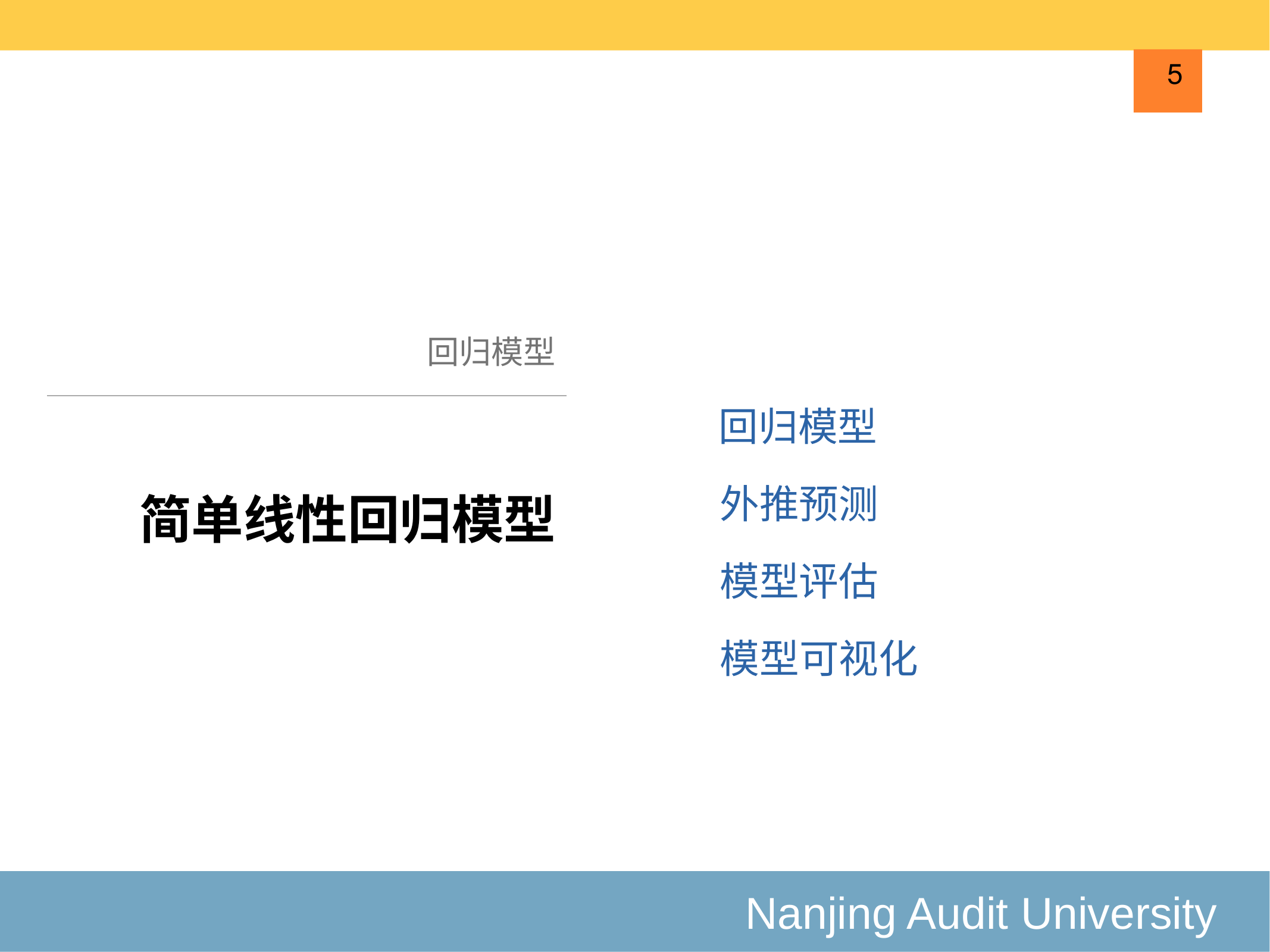

5
回归模型
回归模型
# 简单线性回归模型
外推预测
模型评估
模型可视化